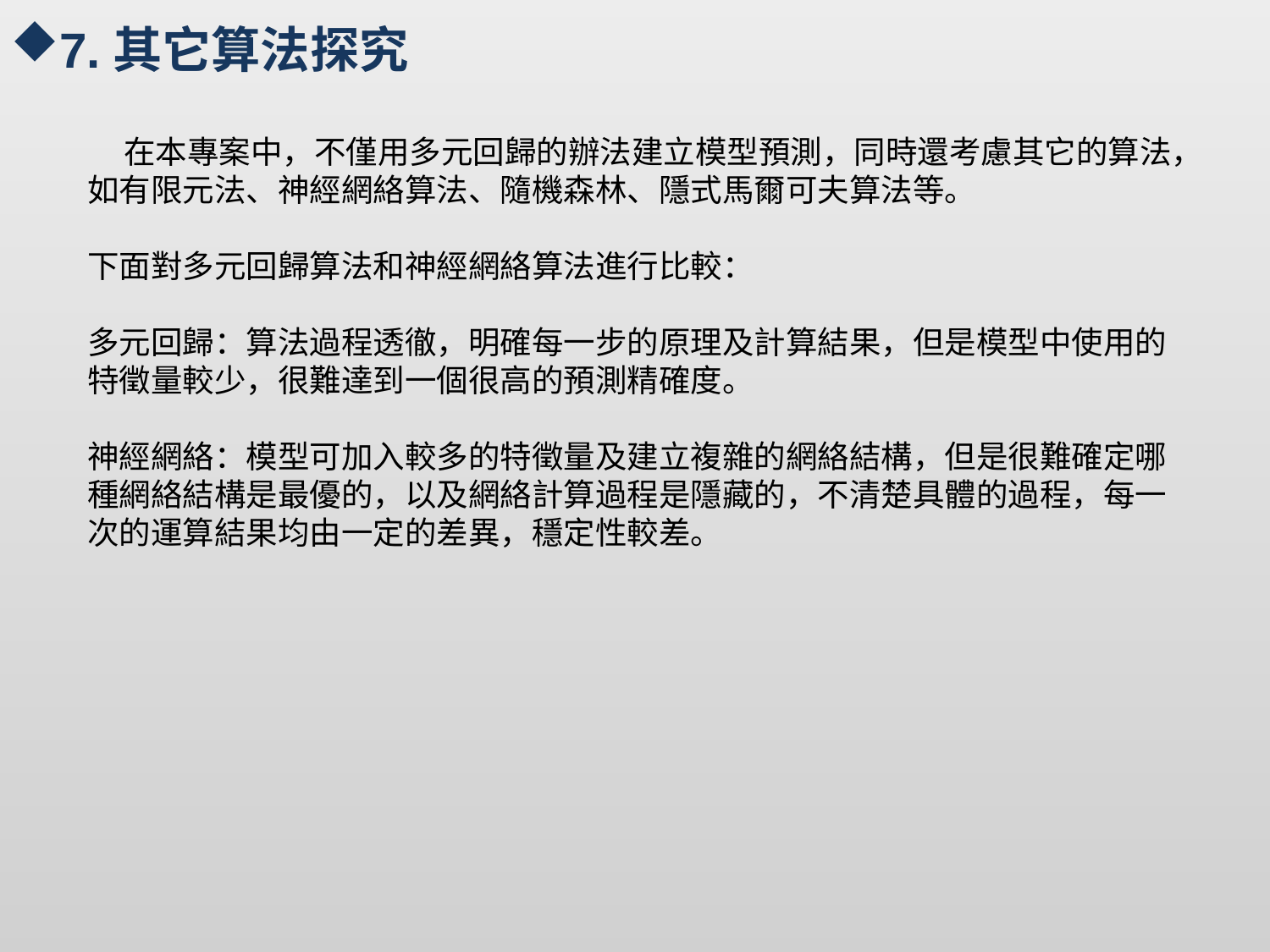

7.其它算法探究
    在本專案中，不僅用多元回歸的辦法建立模型預測，同時還考慮其它的算法，如有限元法、神經網絡算法、隨機森林、隱式馬爾可夫算法等。

下面對多元回歸算法和神經網絡算法進行比較：

多元回歸：算法過程透徹，明確每一步的原理及計算結果，但是模型中使用的特徵量較少，很難達到一個很高的預測精確度。

神經網絡：模型可加入較多的特徵量及建立複雜的網絡結構，但是很難確定哪種網絡結構是最優的，以及網絡計算過程是隱藏的，不清楚具體的過程，每一次的運算結果均由一定的差異，穩定性較差。